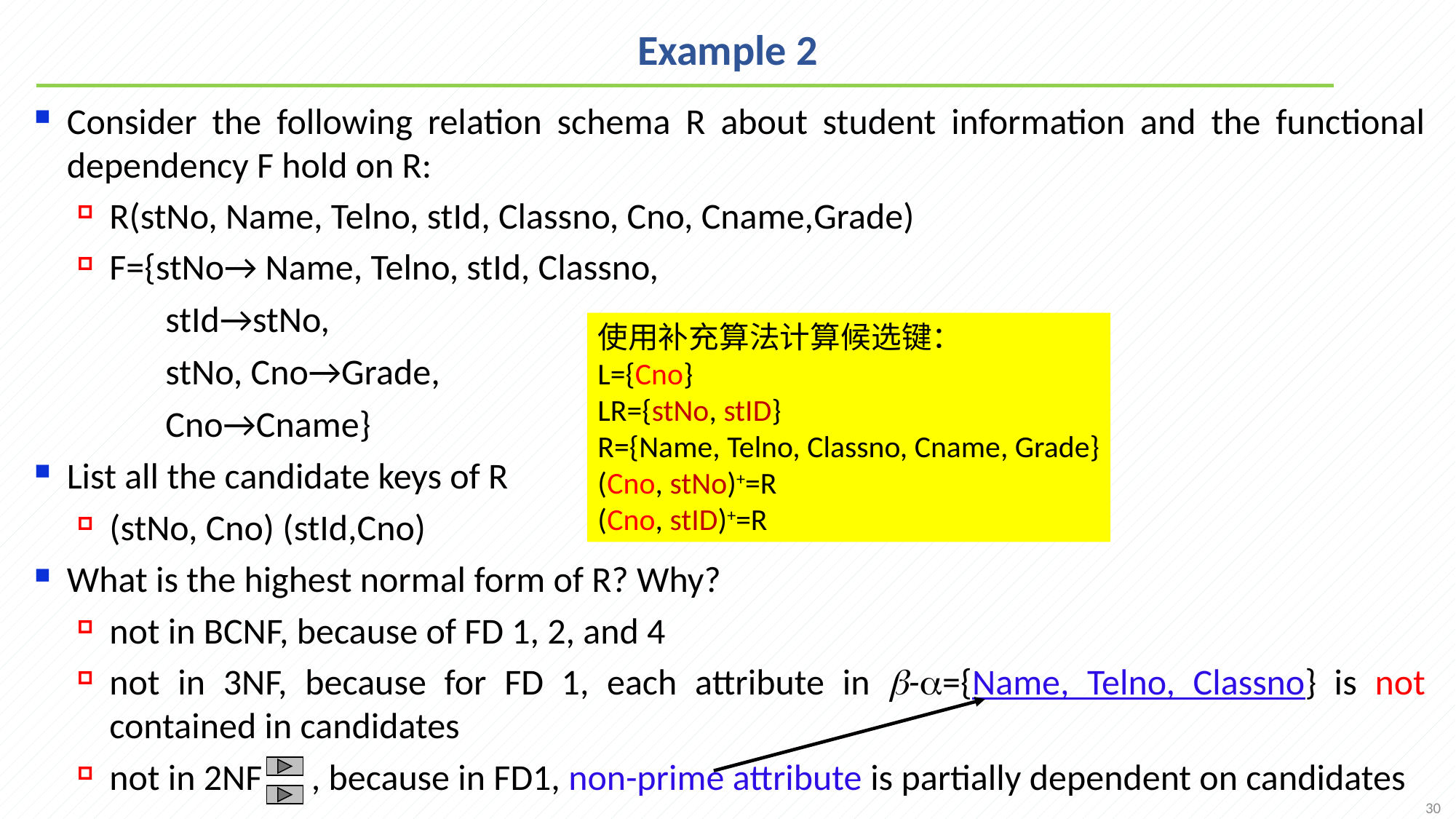

# Example 2
Consider the following relation schema R about student information and the functional dependency F hold on R:
R(stNo, Name, Telno, stId, Classno, Cno, Cname,Grade)
F={stNo→ Name, Telno, stId, Classno,
                stId→stNo,
                stNo, Cno→Grade,
                Cno→Cname}
List all the candidate keys of R
(stNo, Cno) (stId,Cno)
What is the highest normal form of R? Why?
not in BCNF, because of FD 1, 2, and 4
not in 3NF, because for FD 1, each attribute in β-α={Name, Telno, Classno} is not contained in candidates
not in 2NF      , because in FD1, non-prime attribute is partially dependent on candidates

使用补充算法计算候选键：
L={Cno}
LR={stNo, stID}
R={Name, Telno, Classno, Cname, Grade}
(Cno, stNo)+=R
(Cno, stID)+=R

30